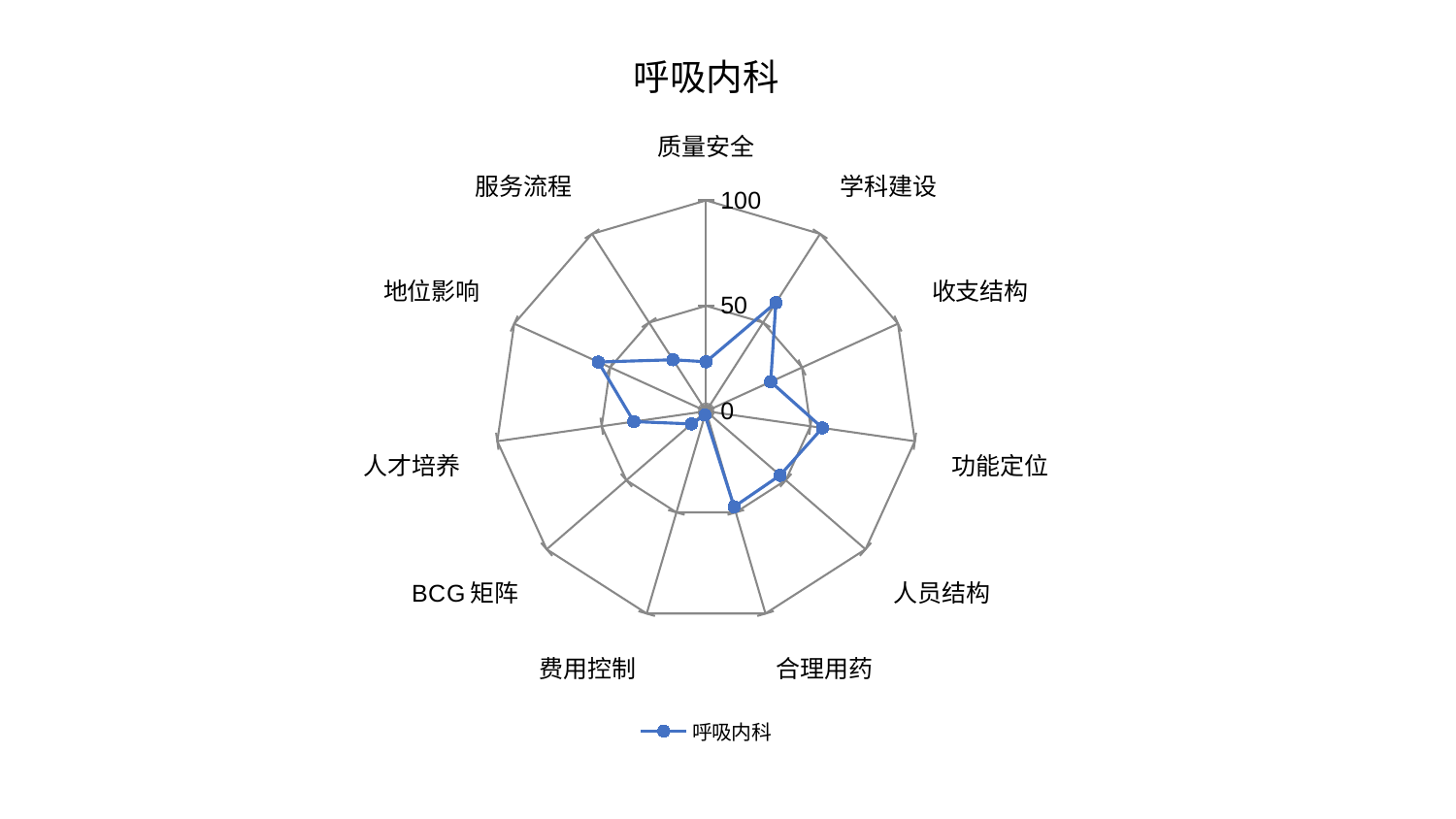

### Chart: 呼吸内科

| Category | 呼吸内科 |
|---|---|
| 质量安全 | 23.472499112381033 |
| 学科建设 | 61.20243356534295 |
| 收支结构 | 33.67827849679824 |
| 功能定位 | 55.713729532552996 |
| 人员结构 | 46.4015894796873 |
| 合理用药 | 47.23218669228355 |
| 费用控制 | 1.9207294927170104 |
| BCG矩阵 | 9.179232181881575 |
| 人才培养 | 34.62497110064937 |
| 地位影响 | 56.19080262949504 |
| 服务流程 | 29.031597729595916 |
156